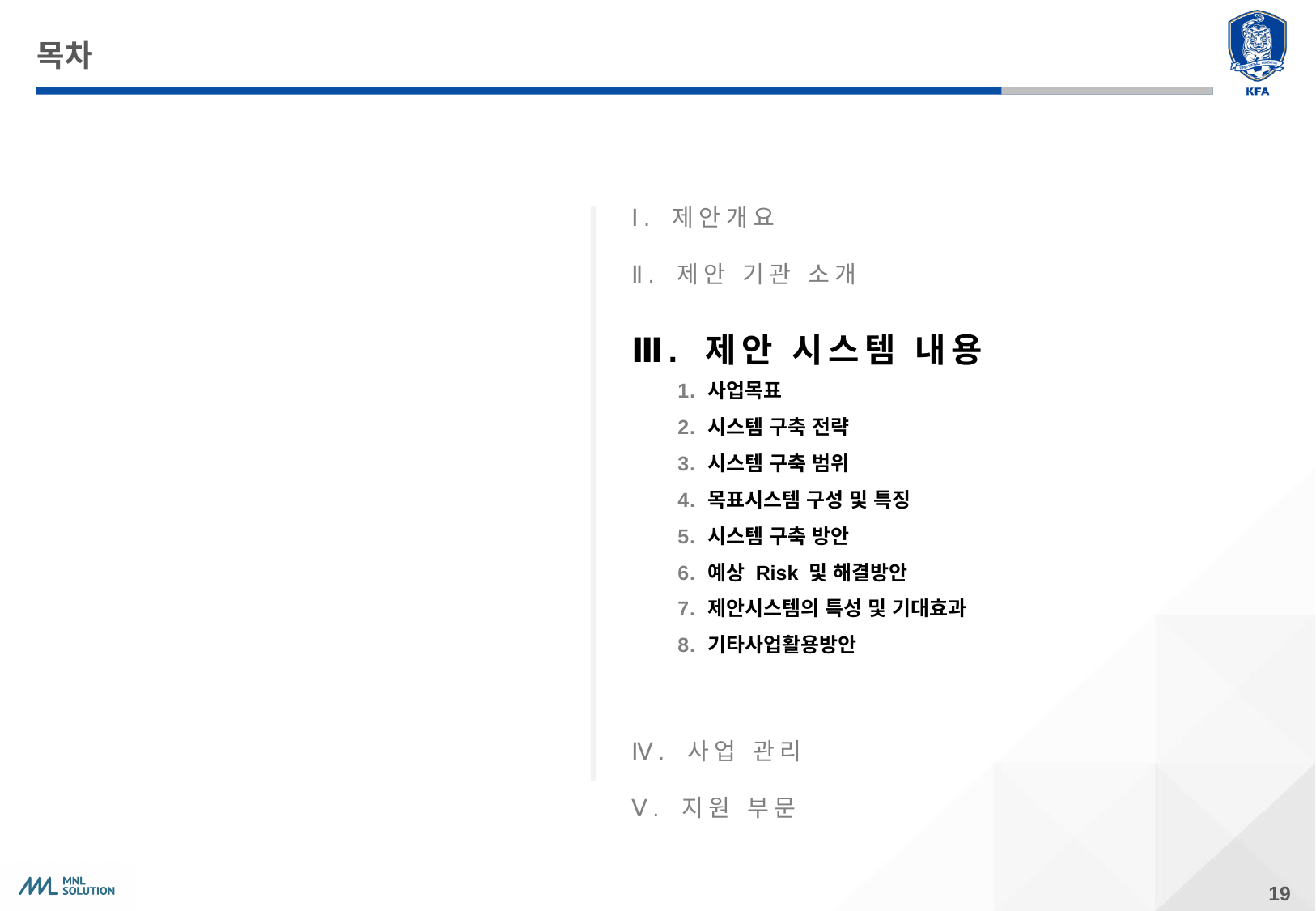

# 목차
Ⅰ. 제안개요
Ⅱ. 제안 기관 소개
Ⅲ. 제안 시스템 내용

Ⅳ. 사업 관리
Ⅴ. 지원 부문

사업목표
시스템 구축 전략
시스템 구축 범위
목표시스템 구성 및 특징
시스템 구축 방안
예상 Risk 및 해결방안
제안시스템의 특성 및 기대효과
기타사업활용방안